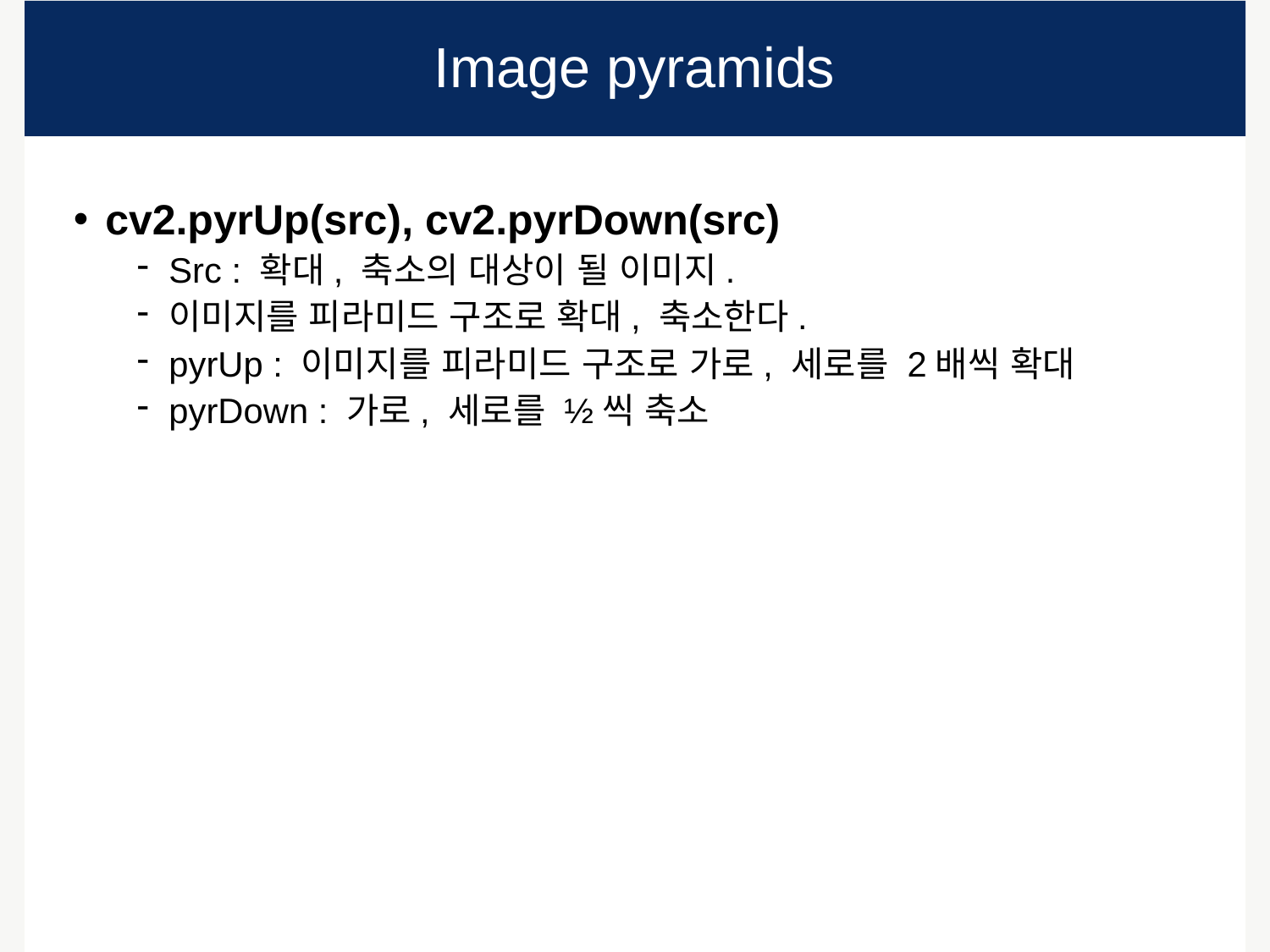

# Image pyramids
cv2.pyrUp(src), cv2.pyrDown(src)
Src : 확대, 축소의 대상이 될 이미지.
이미지를 피라미드 구조로 확대, 축소한다.
pyrUp : 이미지를 피라미드 구조로 가로, 세로를 2배씩 확대
pyrDown : 가로, 세로를 ½씩 축소